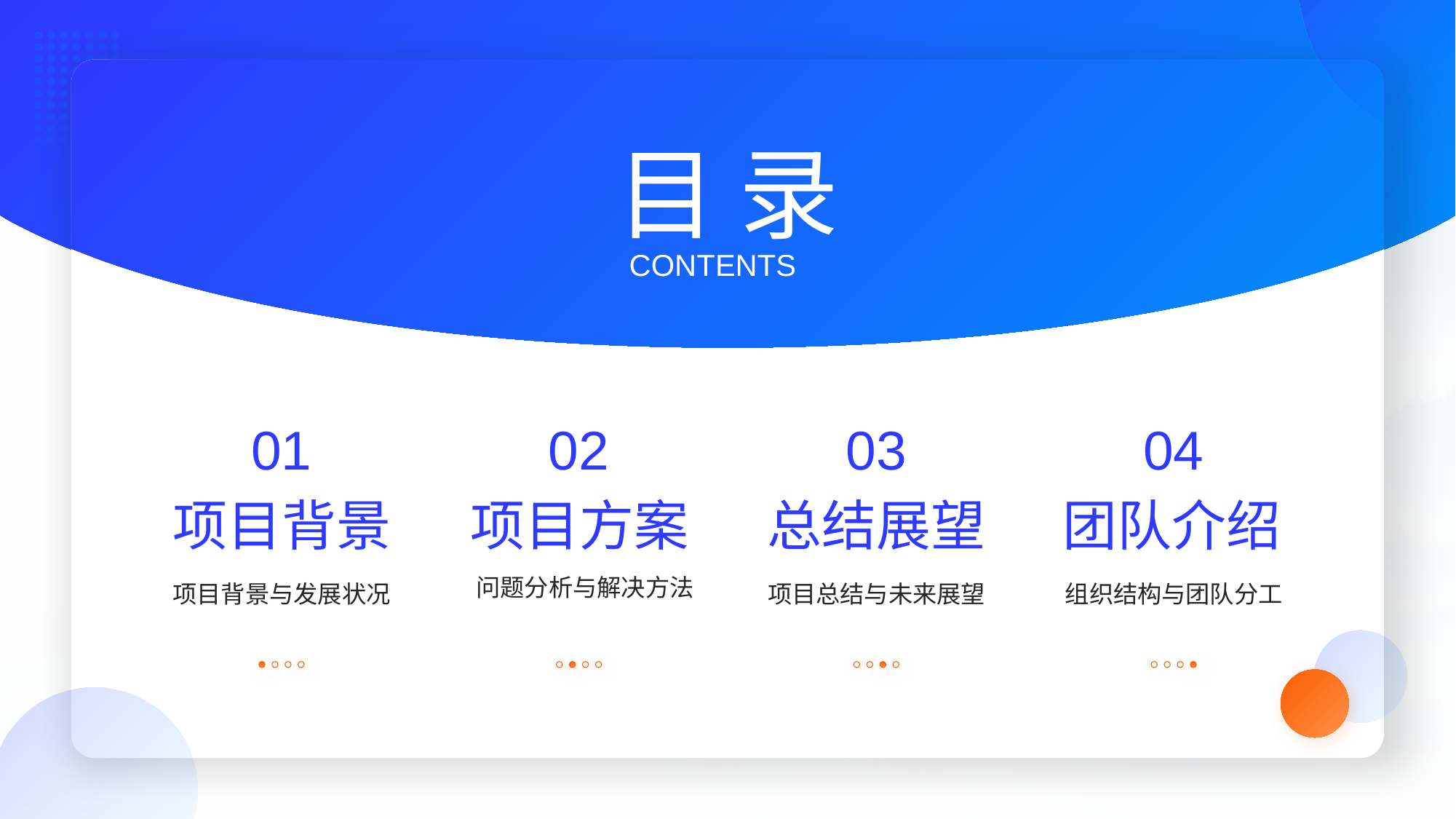

目 录
2025
CONTENTS
01
02
03
04
项目背景

项目方案

总结展望
团队介绍
问题分析与解决方法
项目背景与发展状况
项目总结与未来展望
组织结构与团队分工